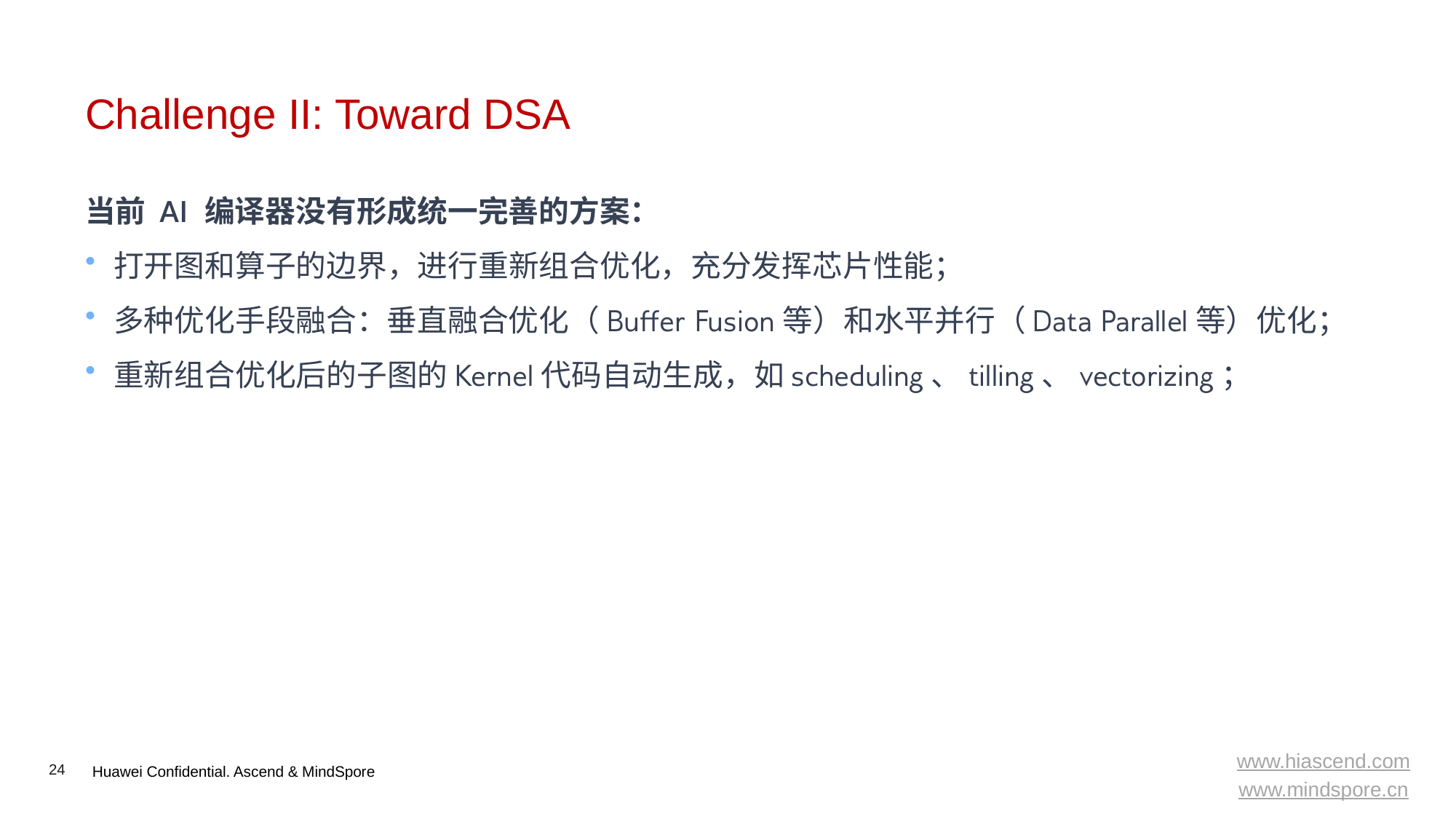

# Challenge II: Toward DSA
当前 AI 编译器没有形成统一完善的方案：
打开图和算子的边界，进行重新组合优化，充分发挥芯片性能；
多种优化手段融合：垂直融合优化（Buffer Fusion等）和水平并行（Data Parallel等）优化；
重新组合优化后的子图的Kernel代码自动生成，如scheduling、tilling、vectorizing；